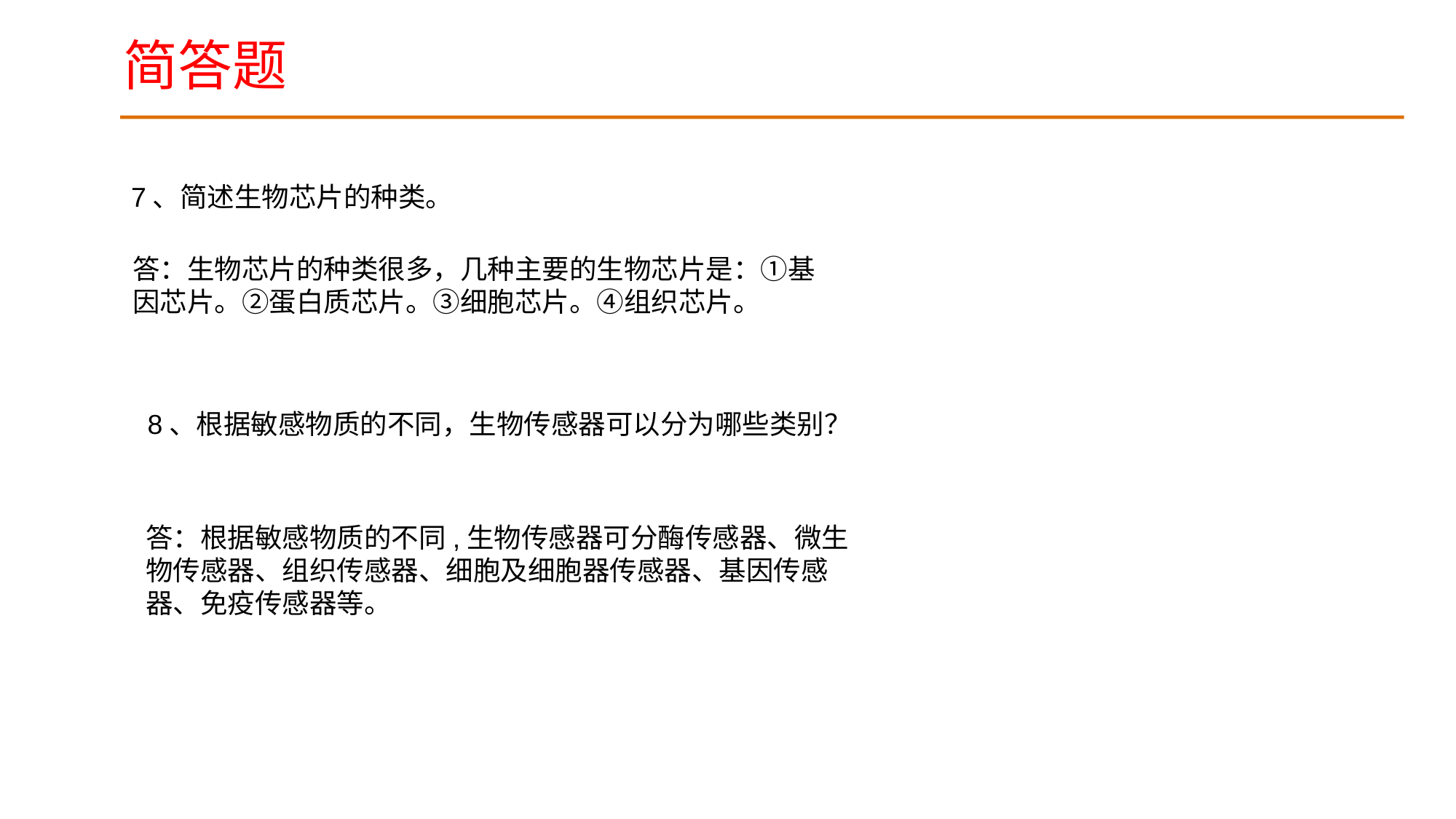

简答题
7、简述生物芯片的种类。
答：生物芯片的种类很多，几种主要的生物芯片是：①基因芯片。②蛋白质芯片。③细胞芯片。④组织芯片。
8、根据敏感物质的不同，生物传感器可以分为哪些类别？
答：根据敏感物质的不同,生物传感器可分酶传感器、微生物传感器、组织传感器、细胞及细胞器传感器、基因传感器、免疫传感器等。